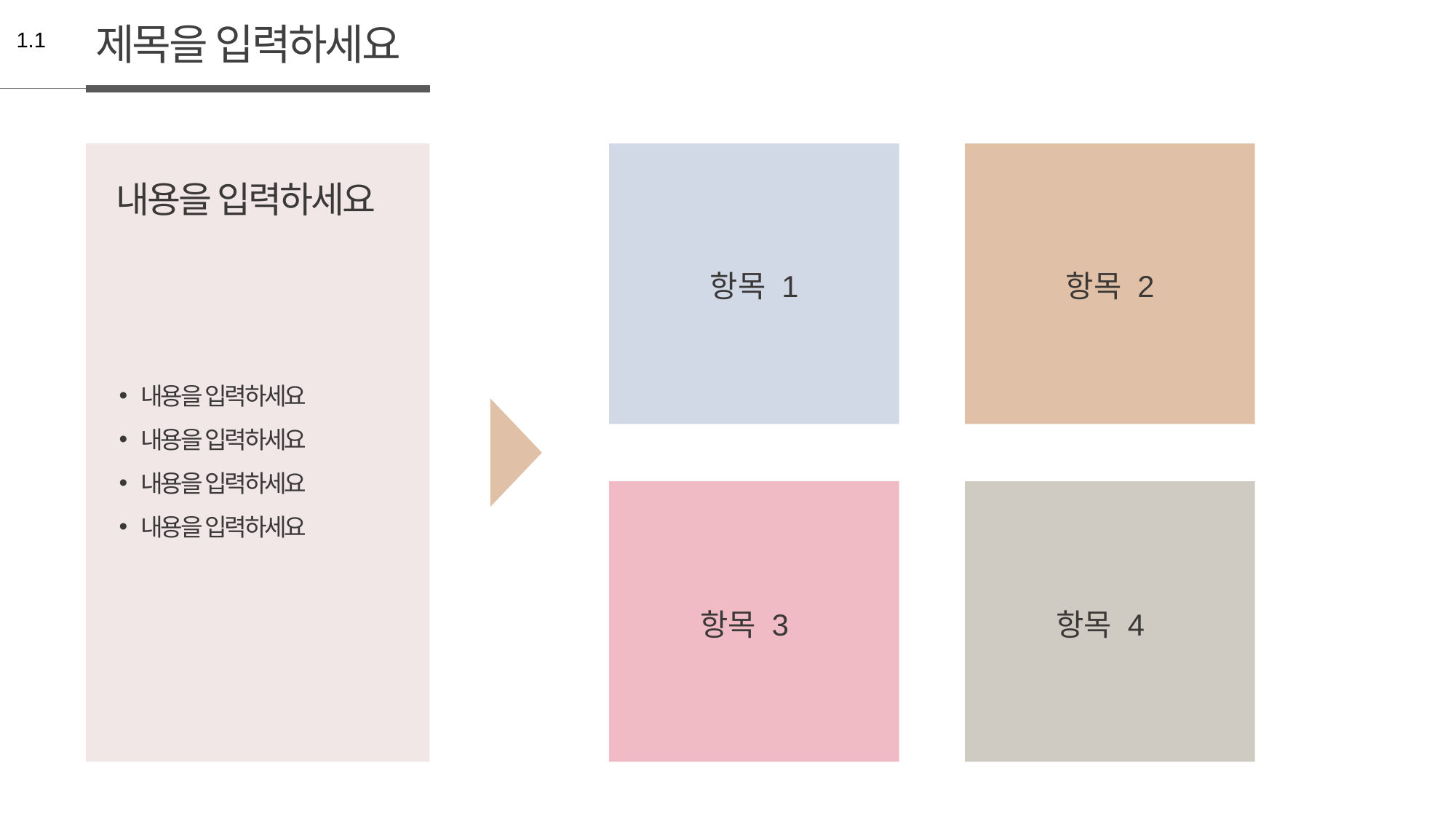

제목을 입력하세요
1.1

내용을 입력하세요
항목 1
항목 2
내용을 입력하세요
내용을 입력하세요
내용을 입력하세요
내용을 입력하세요

항목 3
항목 4